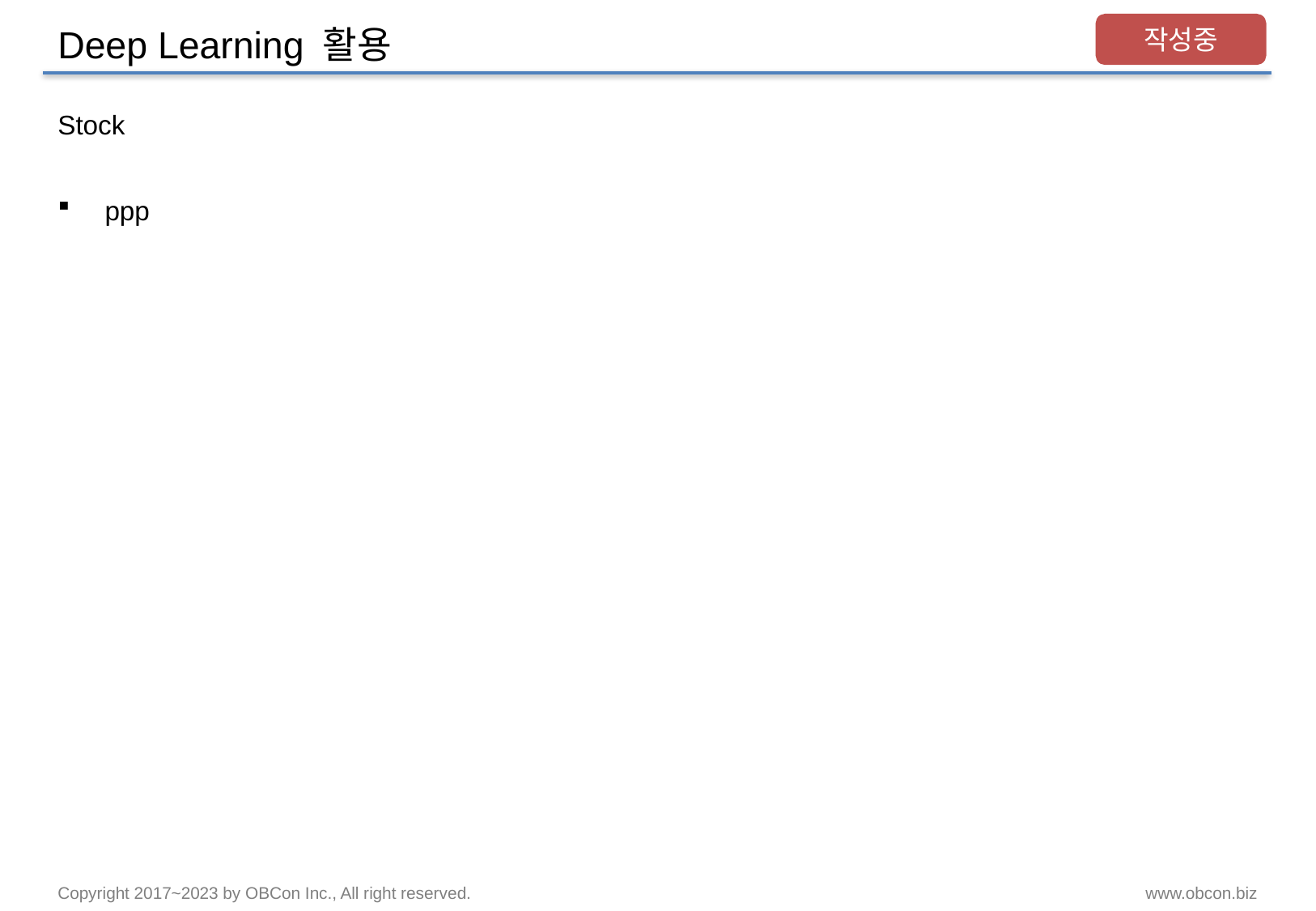

# Deep Learning 활용
작성중
Stock
ppp